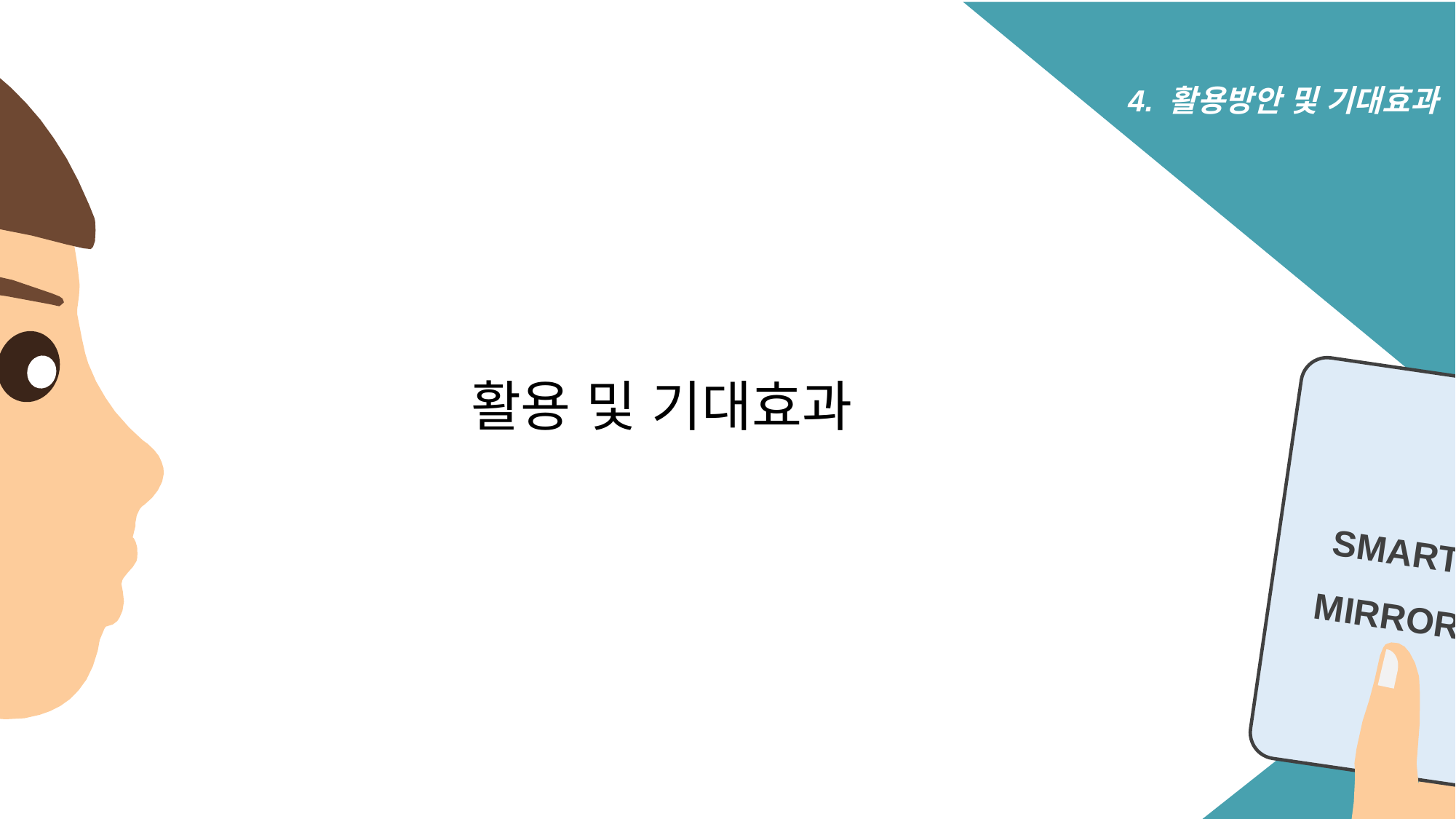

4. 활용방안 및 기대효과
활용 및 기대효과
SMART
MIRROR